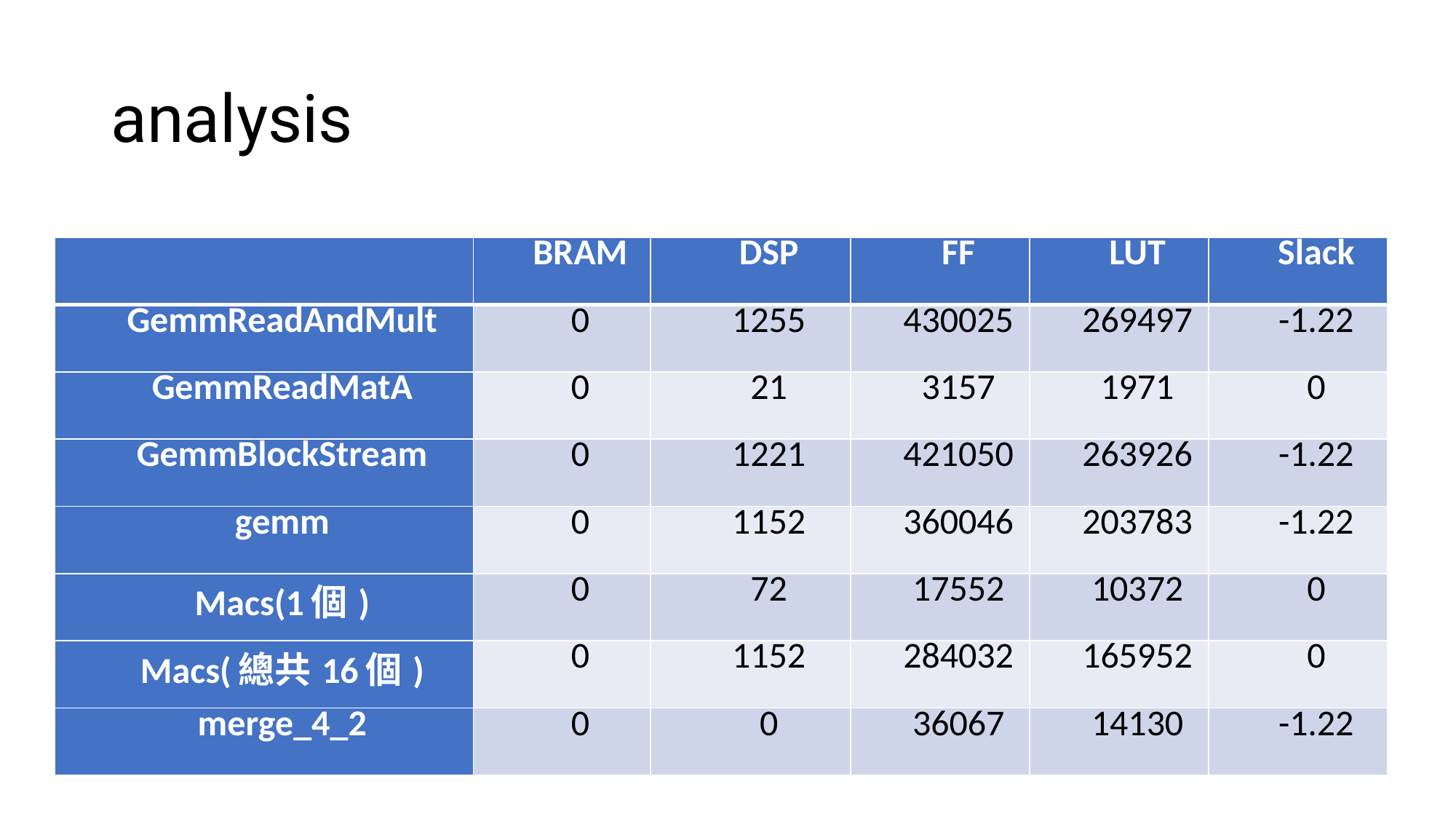

# analysis
|  | BRAM | DSP | FF | LUT | Slack |
| --- | --- | --- | --- | --- | --- |
| GemmReadAndMult | 0 | 1255 | 430025 | 269497 | -1.22 |
| GemmReadMatA | 0 | 21 | 3157 | 1971 | 0 |
| GemmBlockStream | 0 | 1221 | 421050 | 263926 | -1.22 |
| gemm | 0 | 1152 | 360046 | 203783 | -1.22 |
| Macs(1個) | 0 | 72 | 17552 | 10372 | 0 |
| Macs(總共16個) | 0 | 1152 | 284032 | 165952 | 0 |
| merge\_4\_2 | 0 | 0 | 36067 | 14130 | -1.22 |